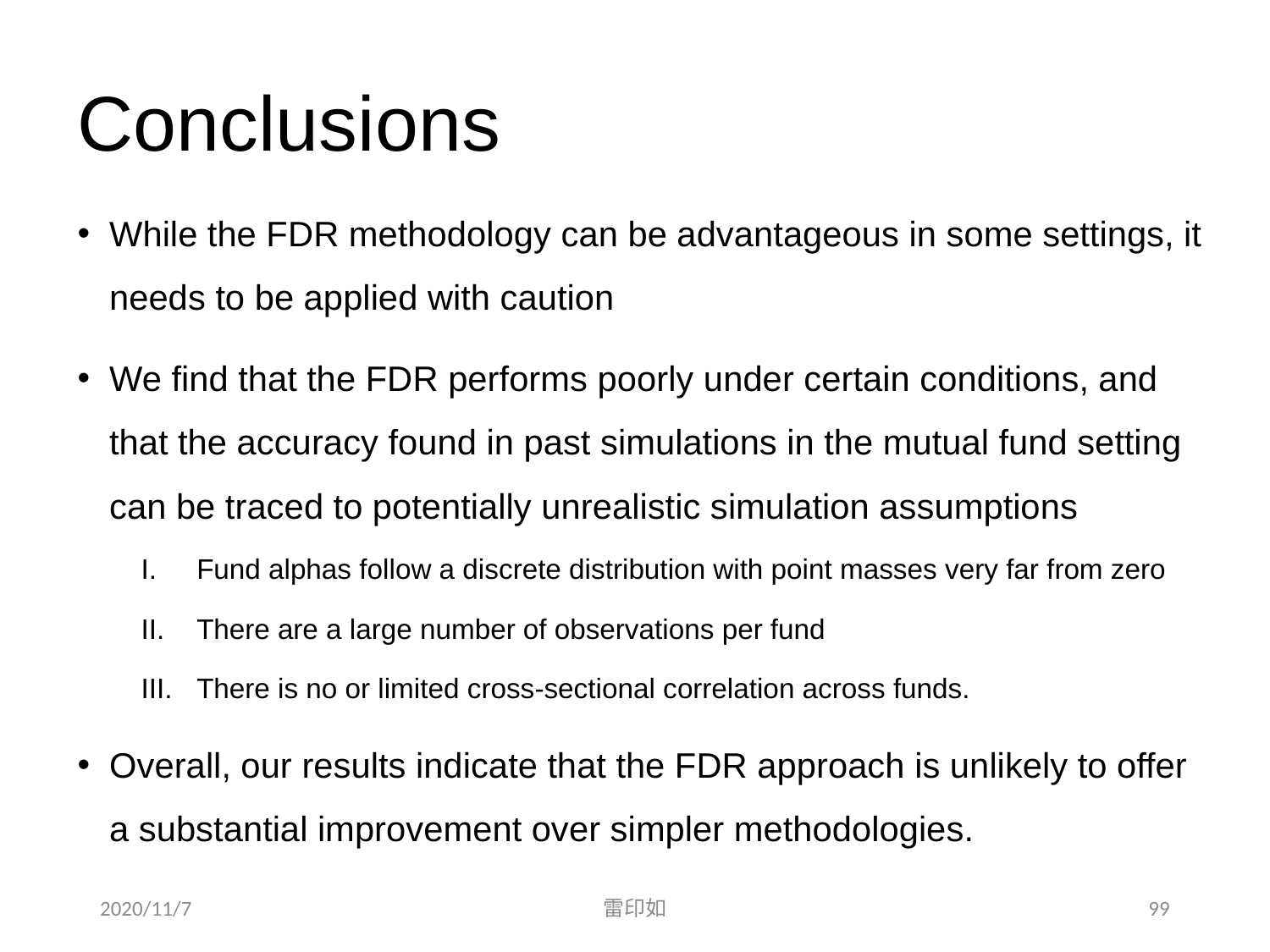

# Conclusions
While the FDR methodology can be advantageous in some settings, it needs to be applied with caution
We find that the FDR performs poorly under certain conditions, and that the accuracy found in past simulations in the mutual fund setting can be traced to potentially unrealistic simulation assumptions
Fund alphas follow a discrete distribution with point masses very far from zero
There are a large number of observations per fund
There is no or limited cross-sectional correlation across funds.
Overall, our results indicate that the FDR approach is unlikely to offer a substantial improvement over simpler methodologies.
2020/11/7
雷印如
99